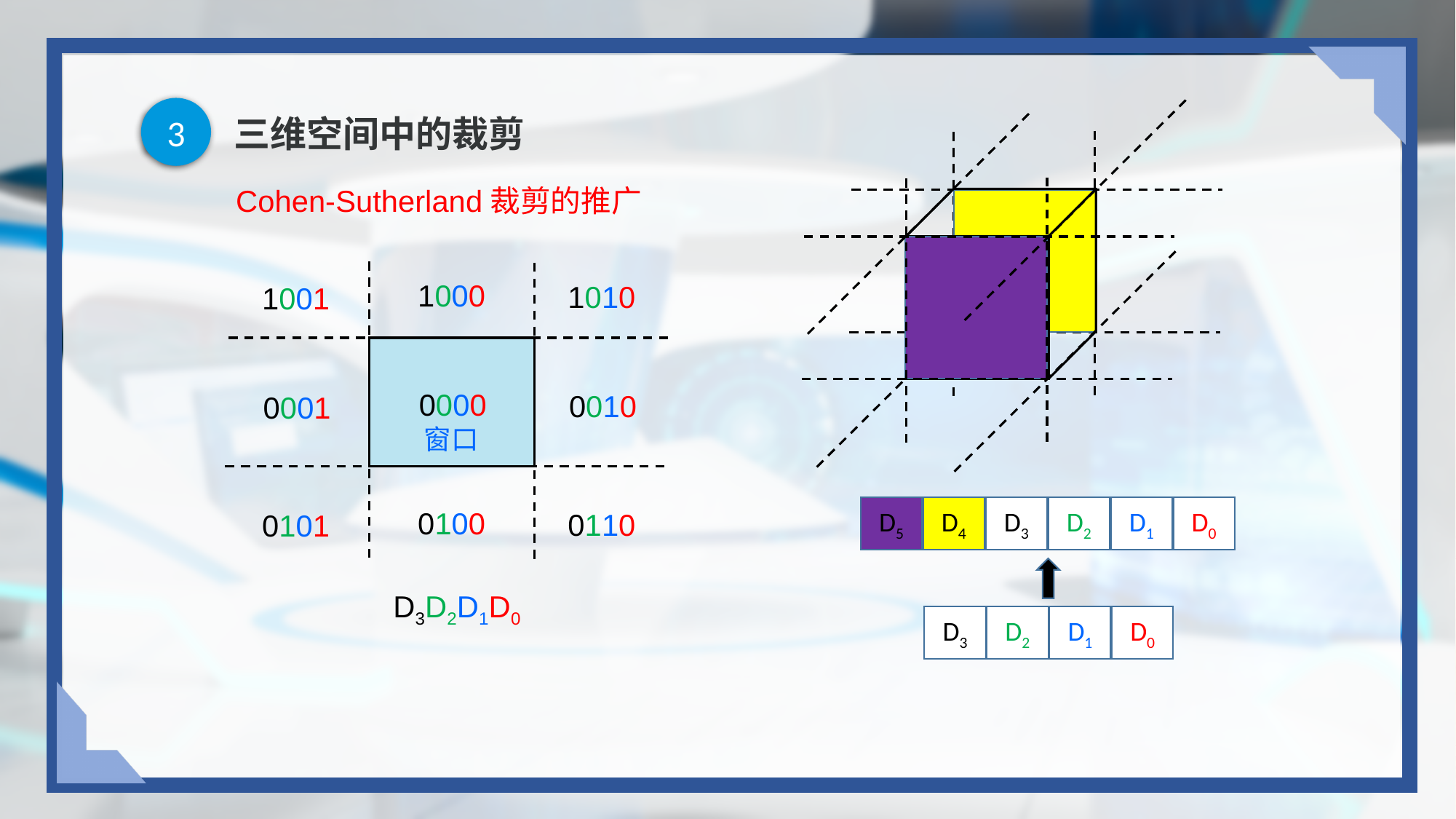

3
# 三维空间中的裁剪
Cohen-Sutherland裁剪的推广

1000
1010
1001

0000
0010
0001
窗口
D5
D4
D3
D2
D1
D0
0100
0110
0101

D3D2D1D0
D3
D2
D1
D0